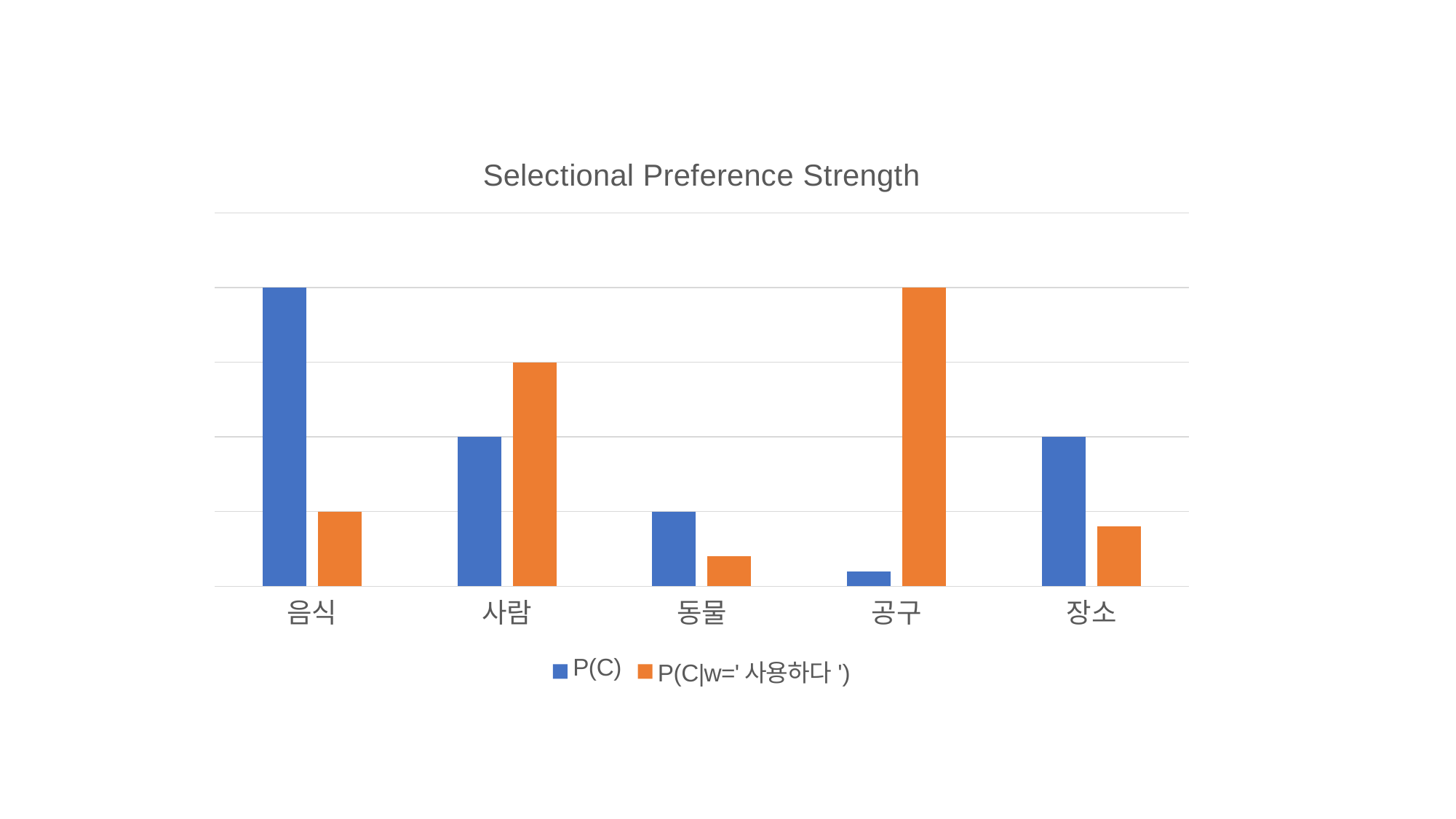

### Chart: Selectional Preference Strength

| Category | P(C) | P(C|w='사용하다') |
|---|---|---|
| 음식 | 0.2 | 0.05 |
| 사람 | 0.1 | 0.15 |
| 동물 | 0.05 | 0.02 |
| 공구 | 0.01 | 0.2 |
| 장소 | 0.1 | 0.04 |